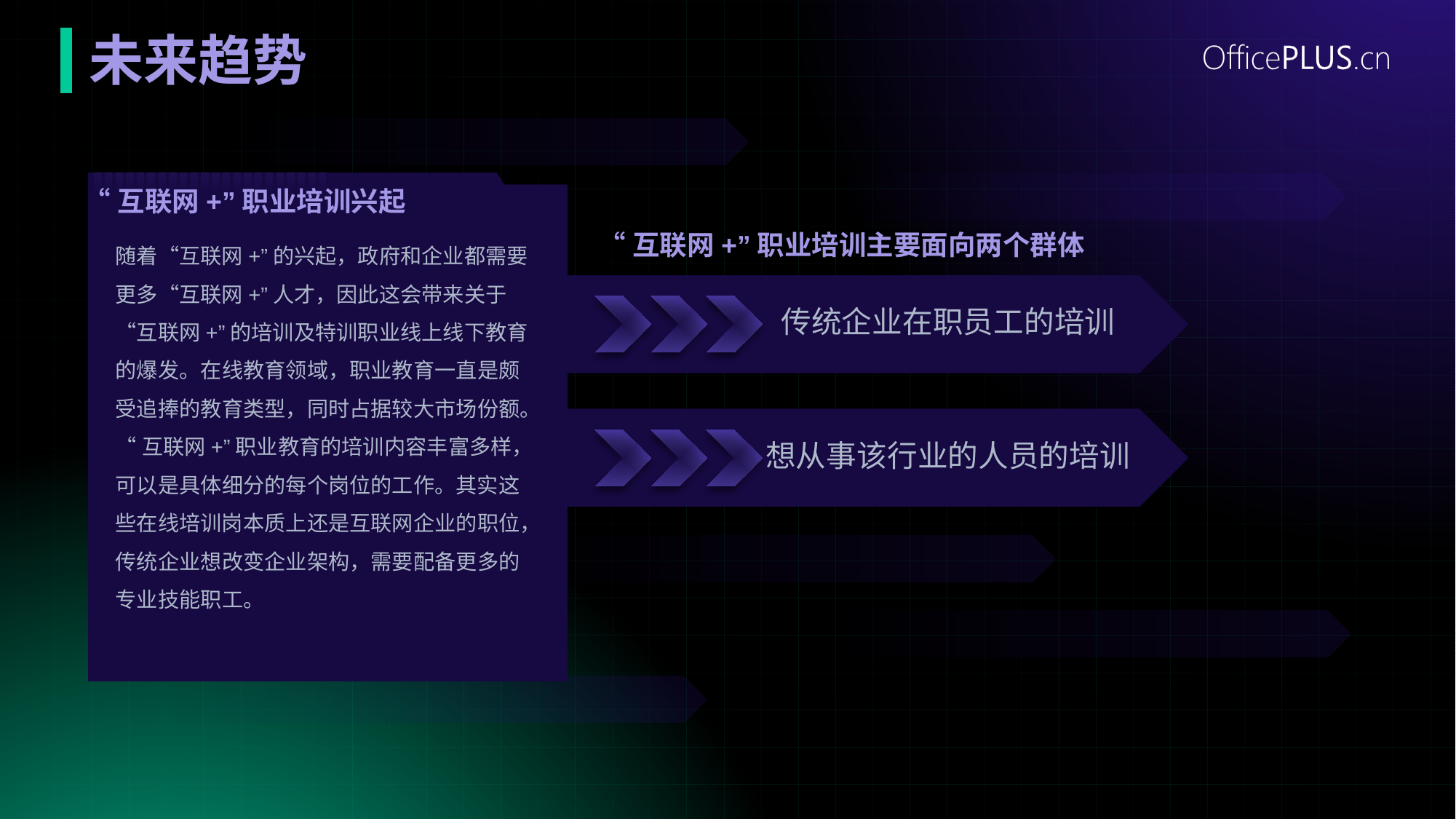

# 未来趋势

“互联网+”职业培训兴起
“互联网+”职业培训主要面向两个群体
随着“互联网+”的兴起，政府和企业都需要更多“互联网+”人才，因此这会带来关于“互联网+”的培训及特训职业线上线下教育的爆发。在线教育领域，职业教育一直是颇受追捧的教育类型，同时占据较大市场份额。
“互联网+”职业教育的培训内容丰富多样，可以是具体细分的每个岗位的工作。其实这些在线培训岗本质上还是互联网企业的职位，传统企业想改变企业架构，需要配备更多的专业技能职工。

传统企业在职员工的培训

想从事该行业的人员的培训